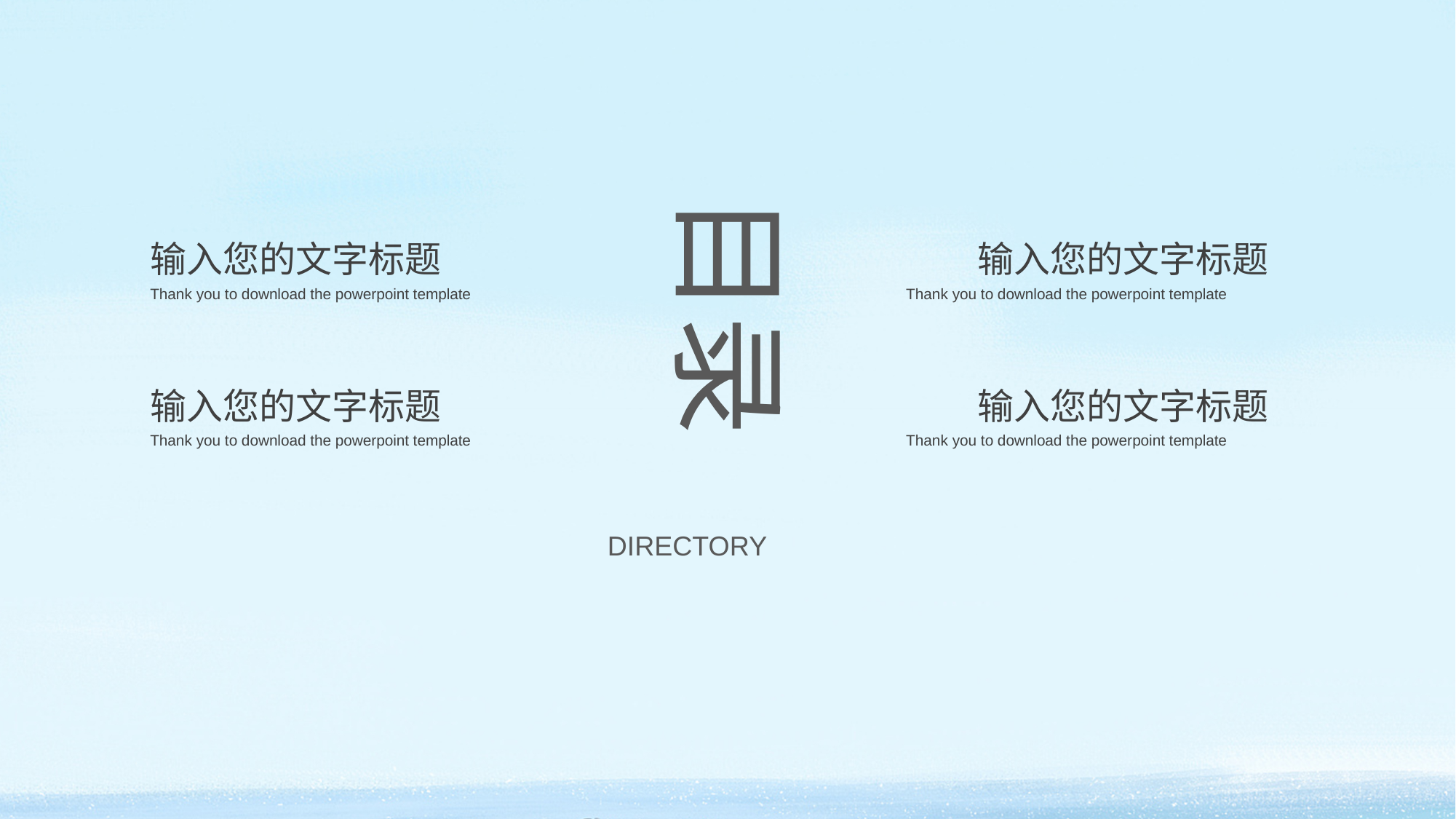

目录
输入您的文字标题
输入您的文字标题
Thank you to download the powerpoint template
Thank you to download the powerpoint template
输入您的文字标题
输入您的文字标题
Thank you to download the powerpoint template
Thank you to download the powerpoint template
DIRECTORY